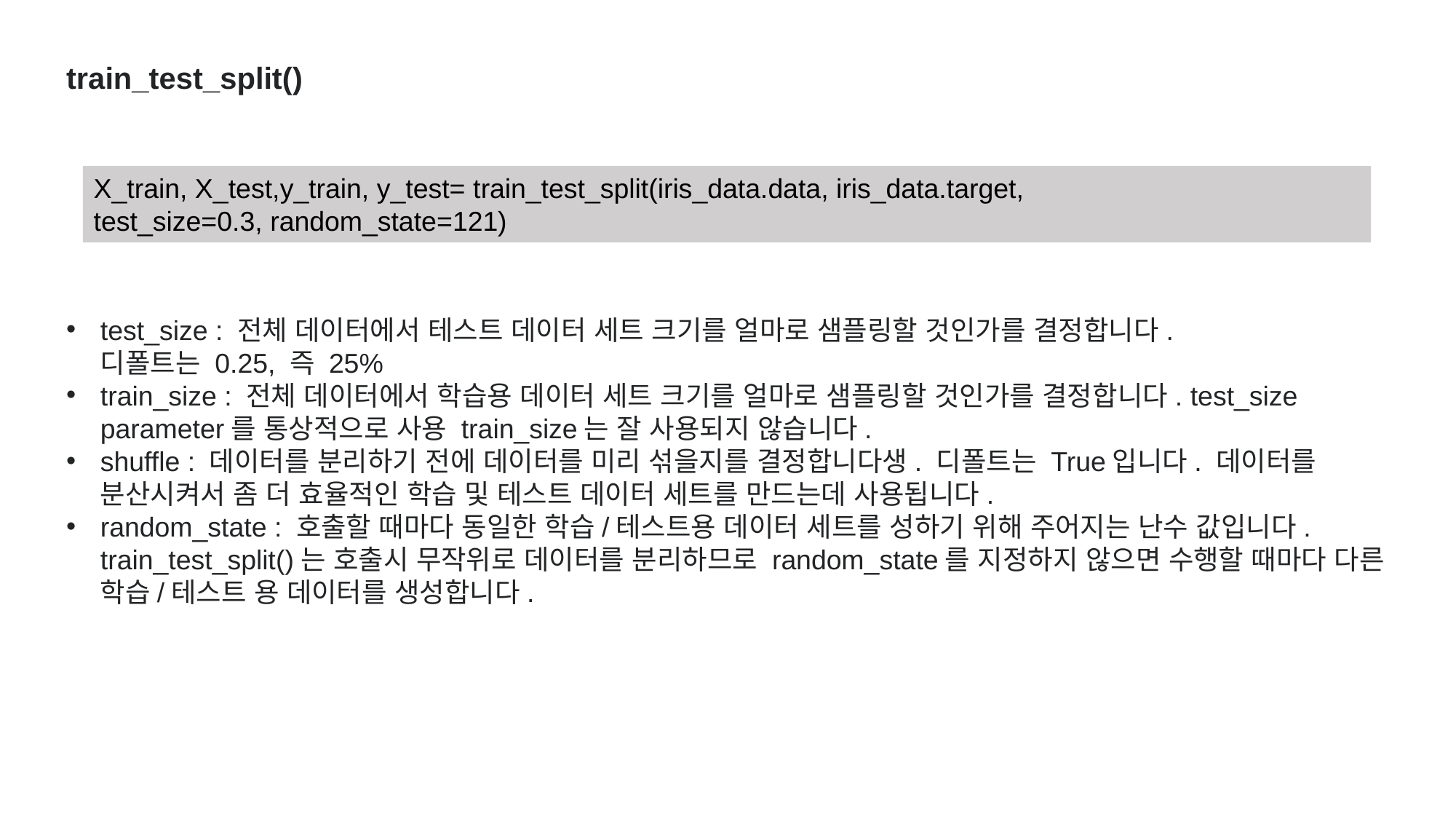

train_test_split()

X_train, X_test,y_train, y_test= train_test_split(iris_data.data, iris_data.target,
test_size=0.3, random_state=121)

test_size : 전체 데이터에서 테스트 데이터 세트 크기를 얼마로 샘플링할 것인가를 결정합니다.
디폴트는 0.25, 즉 25%
train_size : 전체 데이터에서 학습용 데이터 세트 크기를 얼마로 샘플링할 것인가를 결정합니다. test_size parameter를 통상적으로 사용 train_size는 잘 사용되지 않습니다.
shuffle : 데이터를 분리하기 전에 데이터를 미리 섞을지를 결정합니다생. 디폴트는 True입니다. 데이터를 분산시켜서 좀 더 효율적인 학습 및 테스트 데이터 세트를 만드는데 사용됩니다.
random_state : 호출할 때마다 동일한 학습/테스트용 데이터 세트를 성하기 위해 주어지는 난수 값입니다.
train_test_split()는 호출시 무작위로 데이터를 분리하므로 random_state를 지정하지 않으면 수행할 때마다 다른 학습/테스트 용 데이터를 생성합니다.